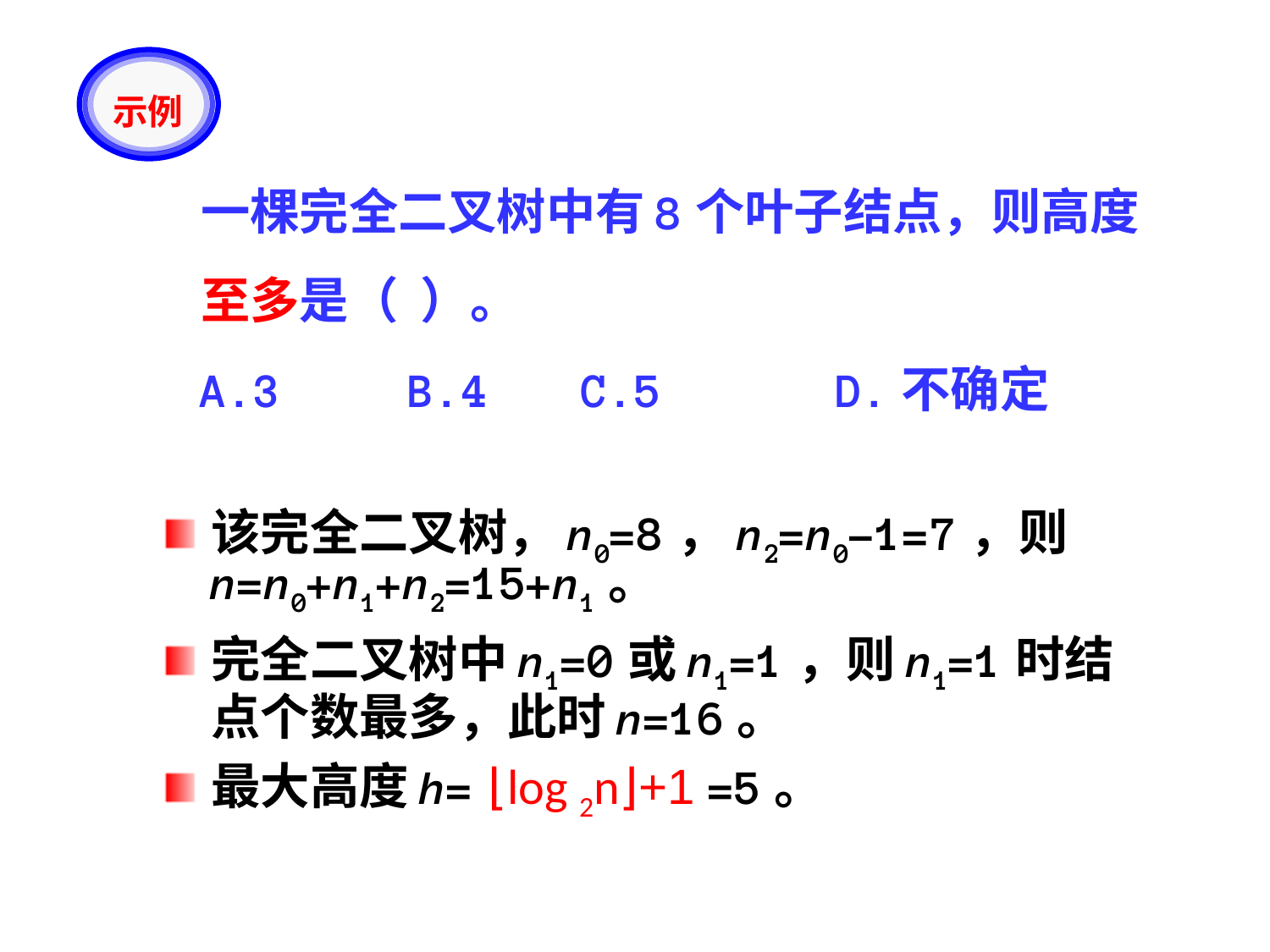

示例
一棵完全二叉树中有8个叶子结点，则高度至多是（  ）。
A.3 	   B.4 	C.5  	D.不确定
该完全二叉树，n0=8，n2=n0-1=7，则n=n0+n1+n2=15+n1。
完全二叉树中n1=0或n1=1，则n1=1时结点个数最多，此时n=16。
最大高度h= ⌊log 2n⌋+1 =5。